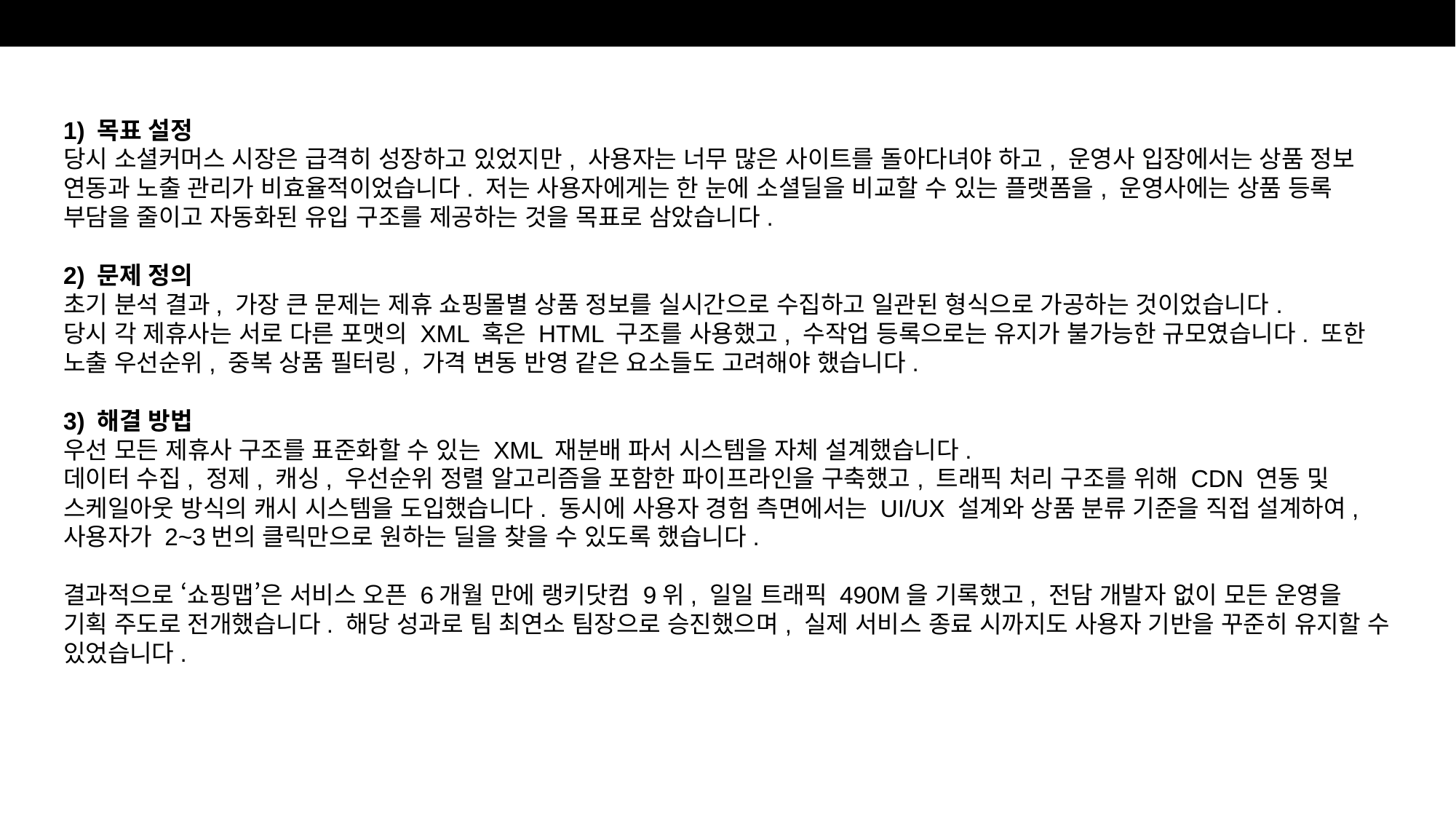

1) 목표 설정
당시 소셜커머스 시장은 급격히 성장하고 있었지만, 사용자는 너무 많은 사이트를 돌아다녀야 하고, 운영사 입장에서는 상품 정보 연동과 노출 관리가 비효율적이었습니다. 저는 사용자에게는 한 눈에 소셜딜을 비교할 수 있는 플랫폼을, 운영사에는 상품 등록 부담을 줄이고 자동화된 유입 구조를 제공하는 것을 목표로 삼았습니다.

2) 문제 정의
초기 분석 결과, 가장 큰 문제는 제휴 쇼핑몰별 상품 정보를 실시간으로 수집하고 일관된 형식으로 가공하는 것이었습니다.
당시 각 제휴사는 서로 다른 포맷의 XML 혹은 HTML 구조를 사용했고, 수작업 등록으로는 유지가 불가능한 규모였습니다. 또한 노출 우선순위, 중복 상품 필터링, 가격 변동 반영 같은 요소들도 고려해야 했습니다.

3) 해결 방법
우선 모든 제휴사 구조를 표준화할 수 있는 XML 재분배 파서 시스템을 자체 설계했습니다.
데이터 수집, 정제, 캐싱, 우선순위 정렬 알고리즘을 포함한 파이프라인을 구축했고, 트래픽 처리 구조를 위해 CDN 연동 및 스케일아웃 방식의 캐시 시스템을 도입했습니다. 동시에 사용자 경험 측면에서는 UI/UX 설계와 상품 분류 기준을 직접 설계하여, 사용자가 2~3번의 클릭만으로 원하는 딜을 찾을 수 있도록 했습니다.

결과적으로 ‘쇼핑맵’은 서비스 오픈 6개월 만에 랭키닷컴 9위, 일일 트래픽 490M을 기록했고, 전담 개발자 없이 모든 운영을 기획 주도로 전개했습니다. 해당 성과로 팀 최연소 팀장으로 승진했으며, 실제 서비스 종료 시까지도 사용자 기반을 꾸준히 유지할 수 있었습니다.